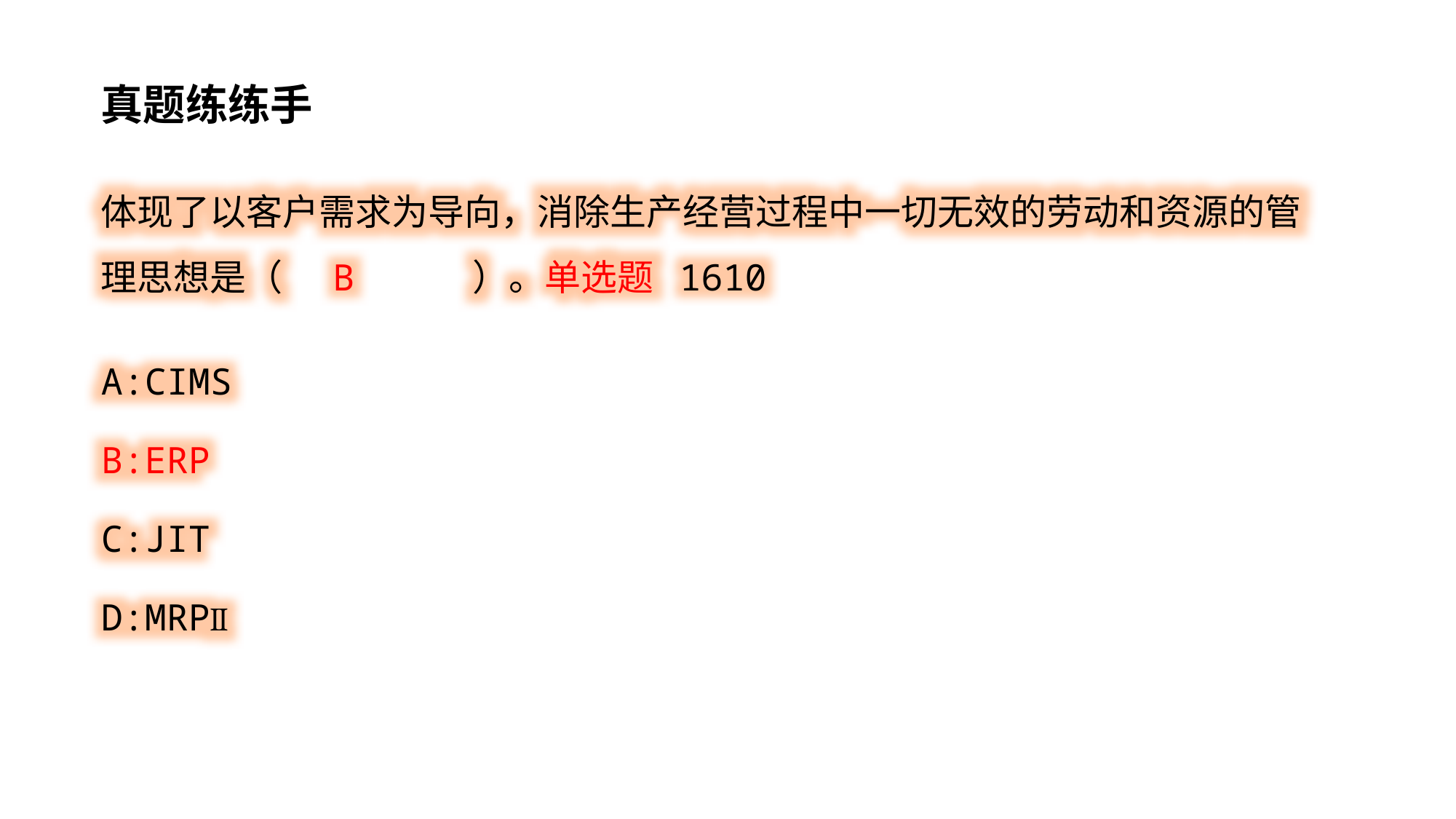

真题练练手
体现了以客户需求为导向，消除生产经营过程中一切无效的劳动和资源的管理思想是（     B     ）。单选题  1610

A:CIMS

B:ERP

C:JIT

D:MRPⅡ